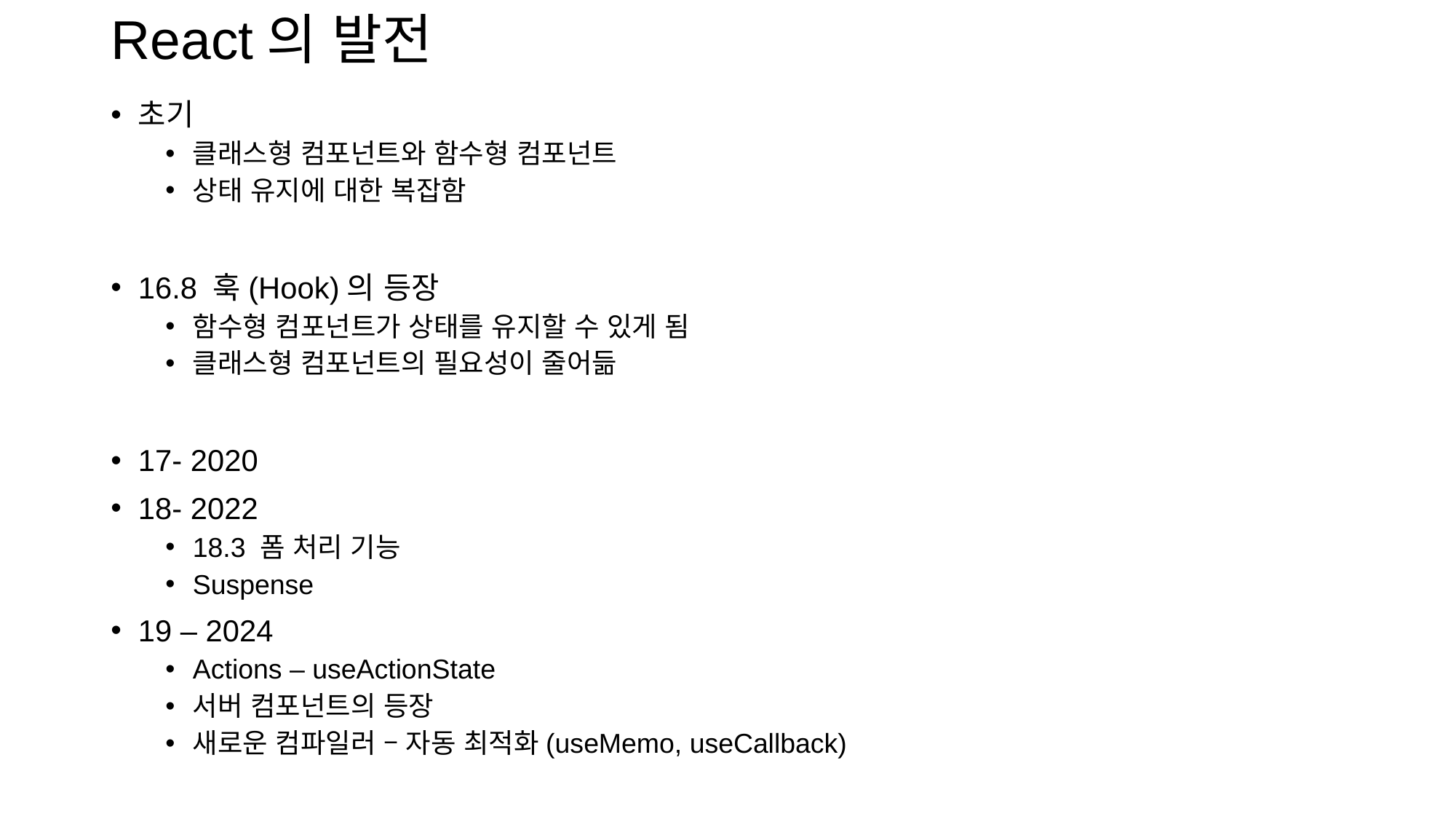

# React의 발전
초기
클래스형 컴포넌트와 함수형 컴포넌트
상태 유지에 대한 복잡함

16.8 훅(Hook)의 등장
함수형 컴포넌트가 상태를 유지할 수 있게 됨
클래스형 컴포넌트의 필요성이 줄어듦

17- 2020
18- 2022
18.3 폼 처리 기능
Suspense
19 – 2024
Actions – useActionState
서버 컴포넌트의 등장
새로운 컴파일러 – 자동 최적화(useMemo, useCallback)